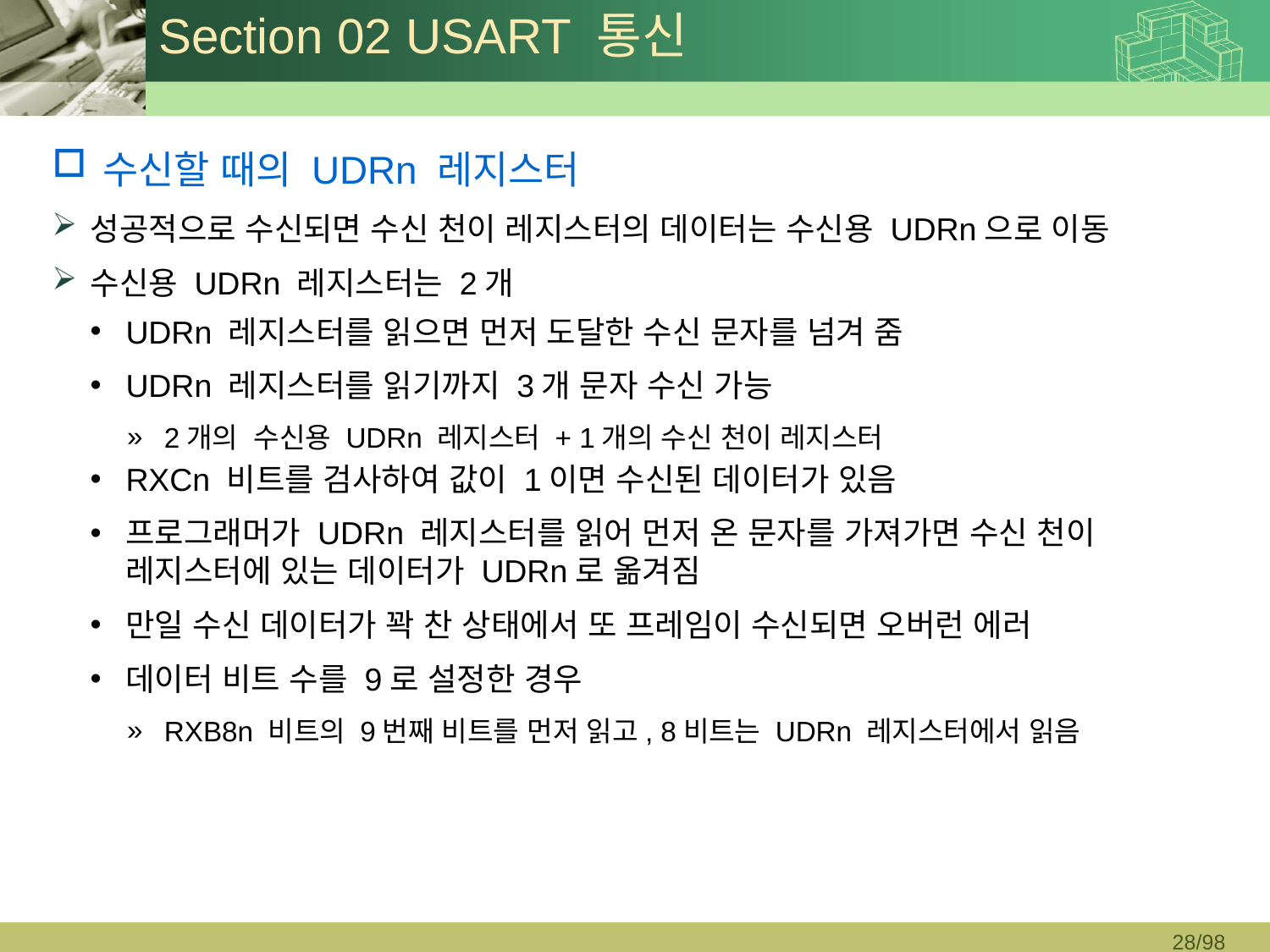

# Section 02 USART 통신
수신할 때의 UDRn 레지스터
성공적으로 수신되면 수신 천이 레지스터의 데이터는 수신용 UDRn으로 이동
수신용 UDRn 레지스터는 2개
UDRn 레지스터를 읽으면 먼저 도달한 수신 문자를 넘겨 줌
UDRn 레지스터를 읽기까지 3개 문자 수신 가능
2개의  수신용 UDRn 레지스터 + 1개의 수신 천이 레지스터
RXCn 비트를 검사하여 값이 1이면 수신된 데이터가 있음
프로그래머가 UDRn 레지스터를 읽어 먼저 온 문자를 가져가면 수신 천이 레지스터에 있는 데이터가 UDRn로 옮겨짐
만일 수신 데이터가 꽉 찬 상태에서 또 프레임이 수신되면 오버런 에러
데이터 비트 수를 9로 설정한 경우
RXB8n 비트의 9번째 비트를 먼저 읽고, 8비트는 UDRn 레지스터에서 읽음